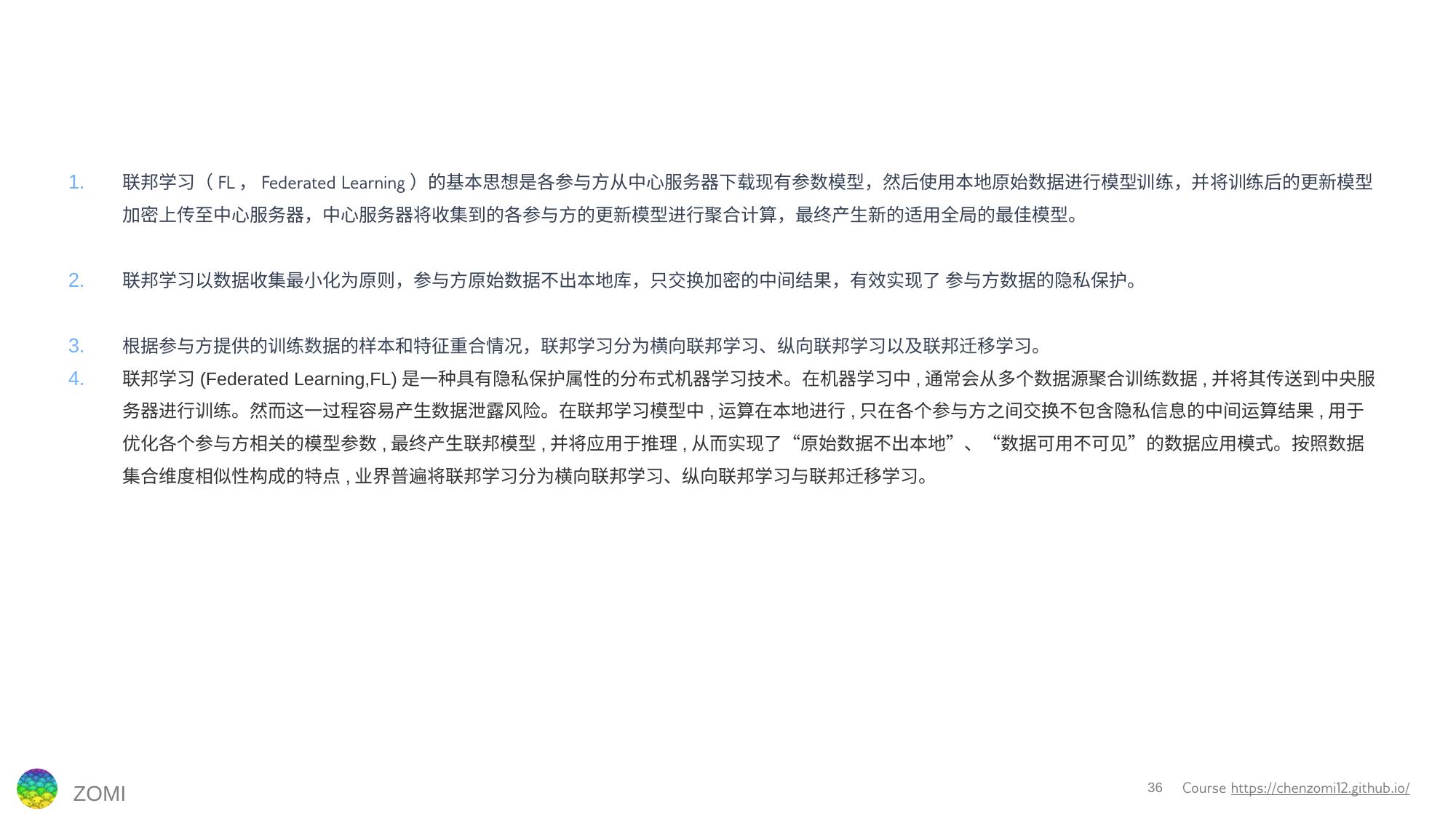

#
联邦学习（FL，Federated Learning）的基本思想是各参与方从中心服务器下载现有参数模型，然后使用本地原始数据进行模型训练，并将训练后的更新模型加密上传至中心服务器，中心服务器将收集到的各参与方的更新模型进行聚合计算，最终产生新的适用全局的最佳模型。

联邦学习以数据收集最小化为原则，参与方原始数据不出本地库，只交换加密的中间结果，有效实现了 参与方数据的隐私保护。

根据参与方提供的训练数据的样本和特征重合情况，联邦学习分为横向联邦学习、纵向联邦学习以及联邦迁移学习。
联邦学习(Federated Learning,FL)是一种具有隐私保护属性的分布式机器学习技术。在机器学习中,通常会从多个数据源聚合训练数据,并将其传送到中央服务器进行训练。然而这一过程容易产生数据泄露风险。在联邦学习模型中,运算在本地进行,只在各个参与方之间交换不包含隐私信息的中间运算结果,用于优化各个参与方相关的模型参数,最终产生联邦模型,并将应用于推理,从而实现了“原始数据不出本地”、“数据可用不可见”的数据应用模式。按照数据集合维度相似性构成的特点,业界普遍将联邦学习分为横向联邦学习、纵向联邦学习与联邦迁移学习。